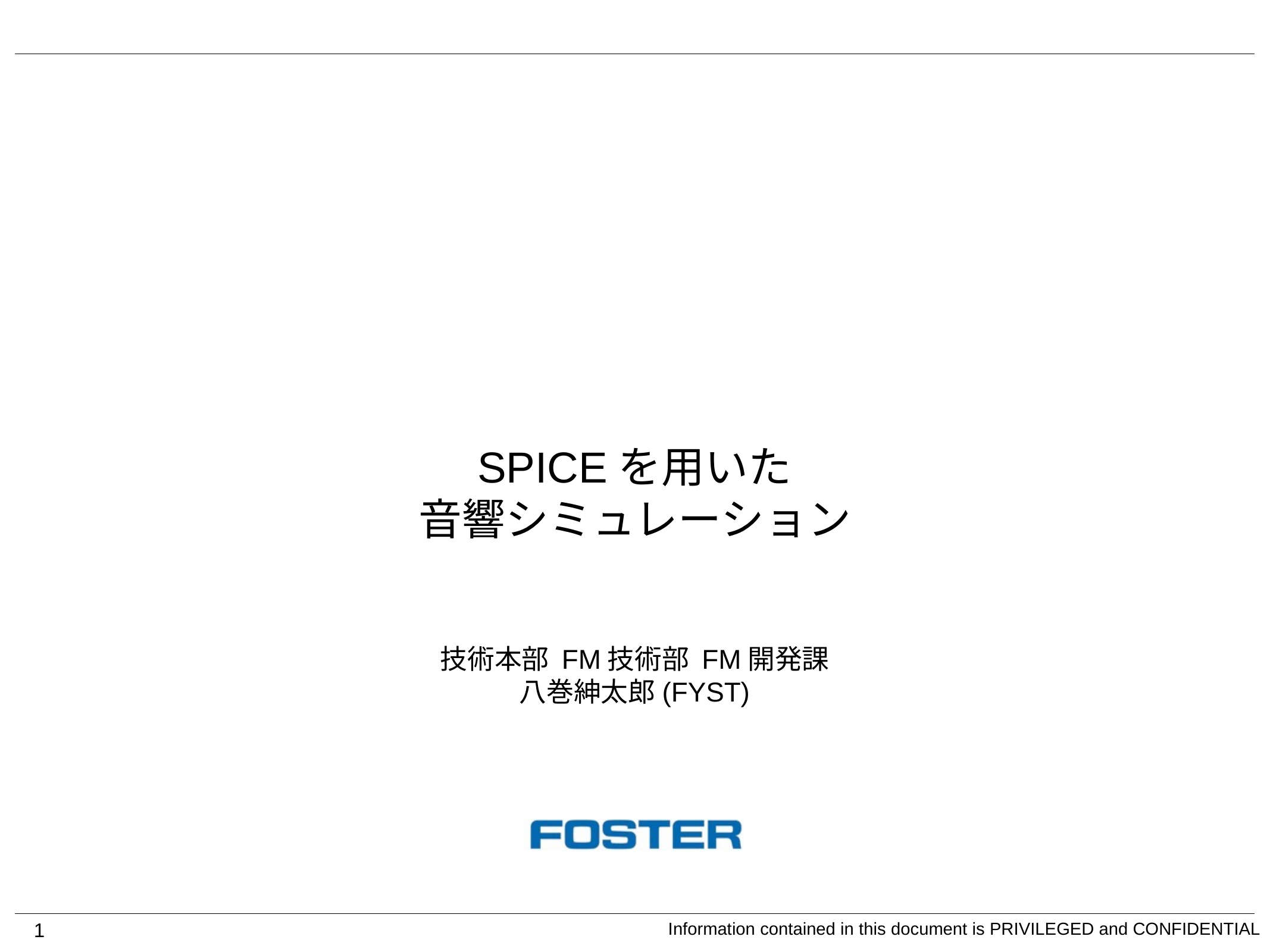

# SPICEを用いた 音響シミュレーション

技術本部 FM技術部 FM開発課
八巻紳太郎(FYST)
1